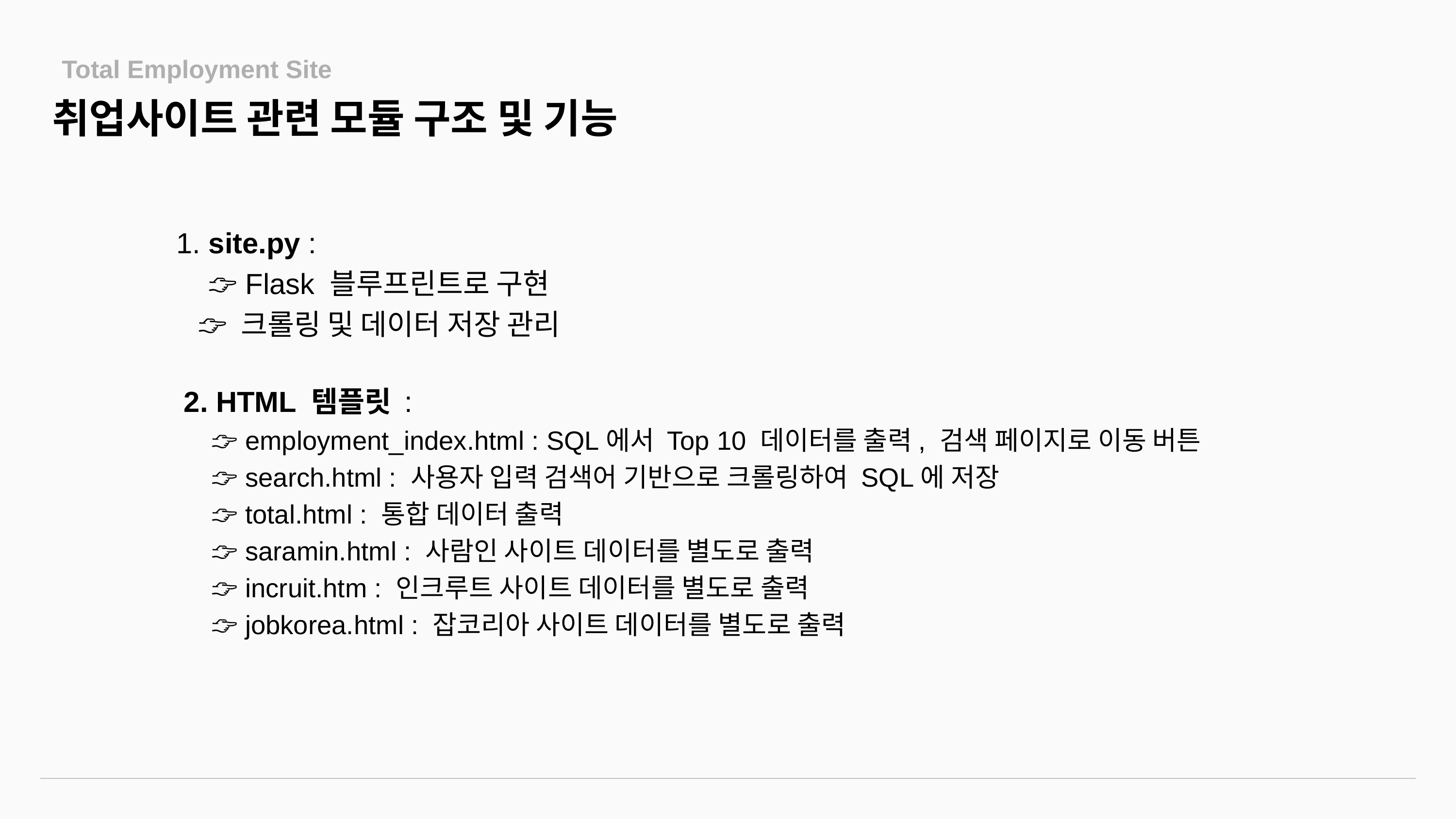

Total Employment Site
취업사이트 관련 모듈 구조 및 기능
1. site.py :
       👉 Flask 블루프린트로 구현
       👉 크롤링 및 데이터 저장 관리

    2. HTML 템플릿 :
        👉 employment_index.html : SQL에서 Top 10 데이터를 출력, 검색 페이지로 이동 버튼
        👉 search.html : 사용자 입력 검색어 기반으로 크롤링하여 SQL에 저장
        👉 total.html : 통합 데이터 출력
        👉 saramin.html : 사람인 사이트 데이터를 별도로 출력
        👉 incruit.htm : 인크루트 사이트 데이터를 별도로 출력
        👉 jobkorea.html : 잡코리아 사이트 데이터를 별도로 출력